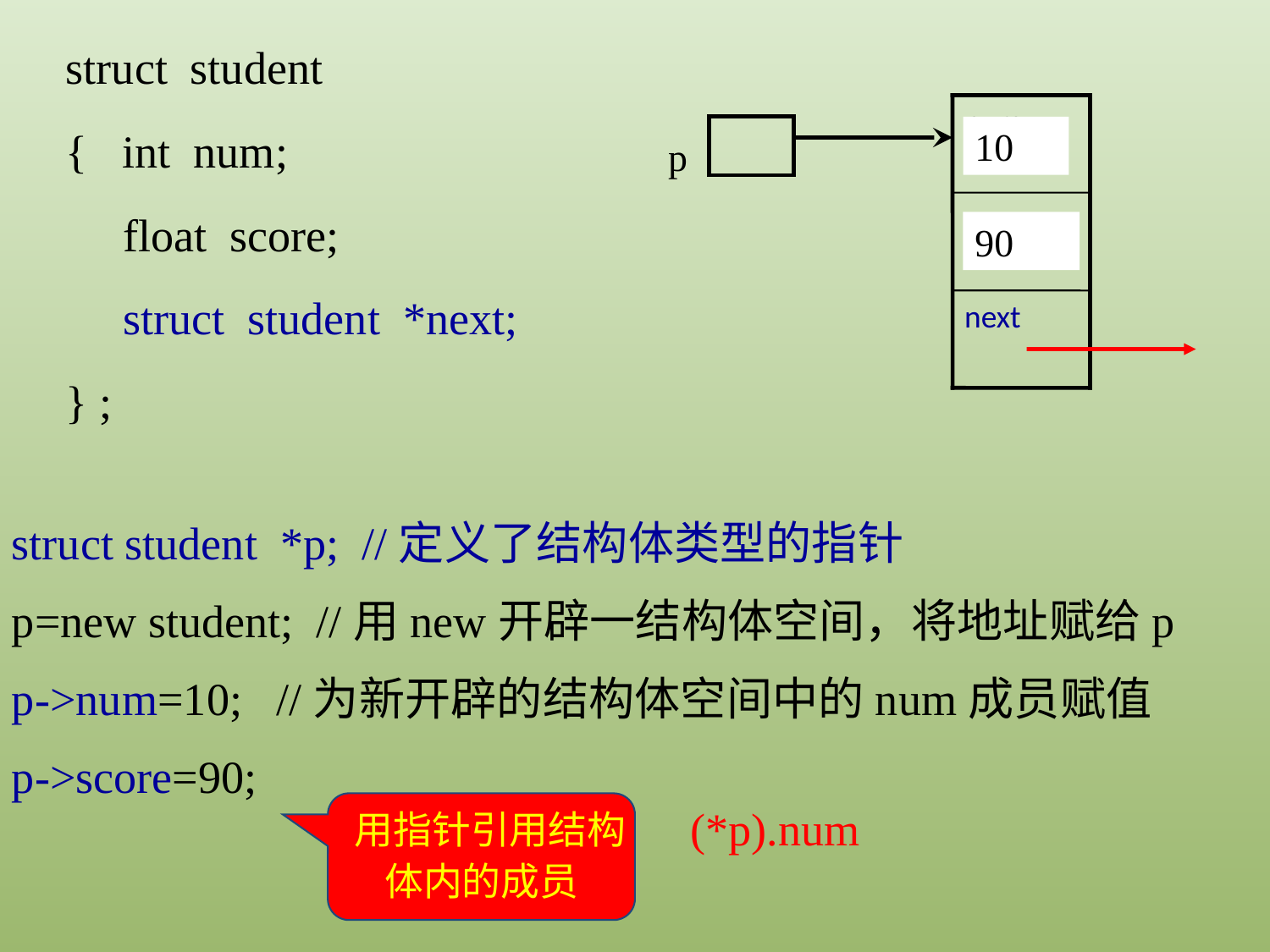

struct  student
{   int  num;
     float  score;
     struct  student  *next;
} ;
num

p

score

next

10
90
struct student  *p;  //定义了结构体类型的指针
p=new student;  //用new开辟一结构体空间，将地址赋给p
p->num=10;   //为新开辟的结构体空间中的num成员赋值
p->score=90;
 用指针引用结构体内的成员
(*p).num
569